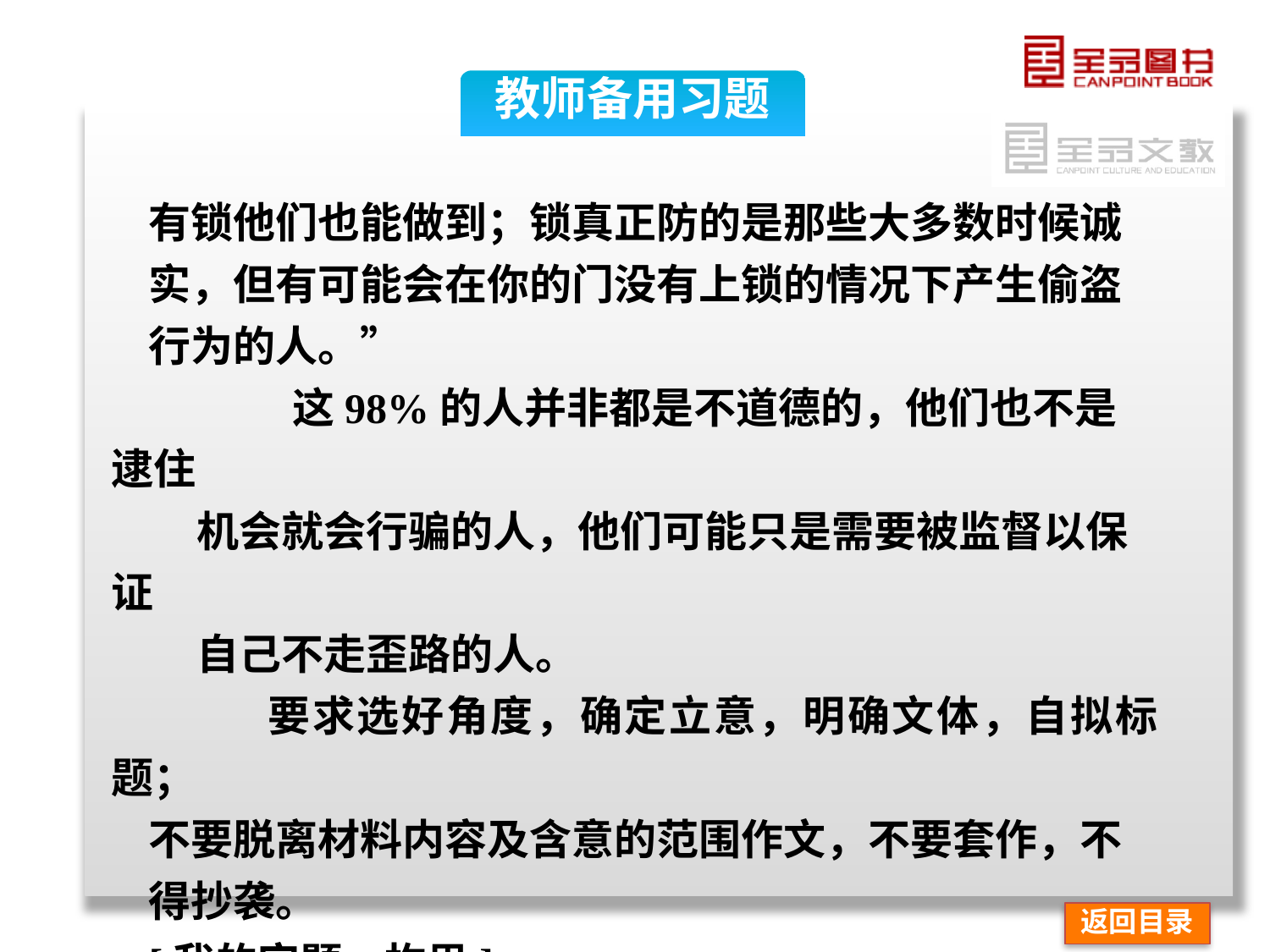

教师备用习题
有锁他们也能做到；锁真正防的是那些大多数时候诚
实，但有可能会在你的门没有上锁的情况下产生偷盗
行为的人。”
              这98%的人并非都是不道德的，他们也不是逮住
    机会就会行骗的人，他们可能只是需要被监督以保证
    自己不走歪路的人。
         要求选好角度，确定立意，明确文体，自拟标题；
不要脱离材料内容及含意的范围作文，不要套作，不
得抄袭。
[我的审题、构思] ______________________________
_______________________________________________
返回目录